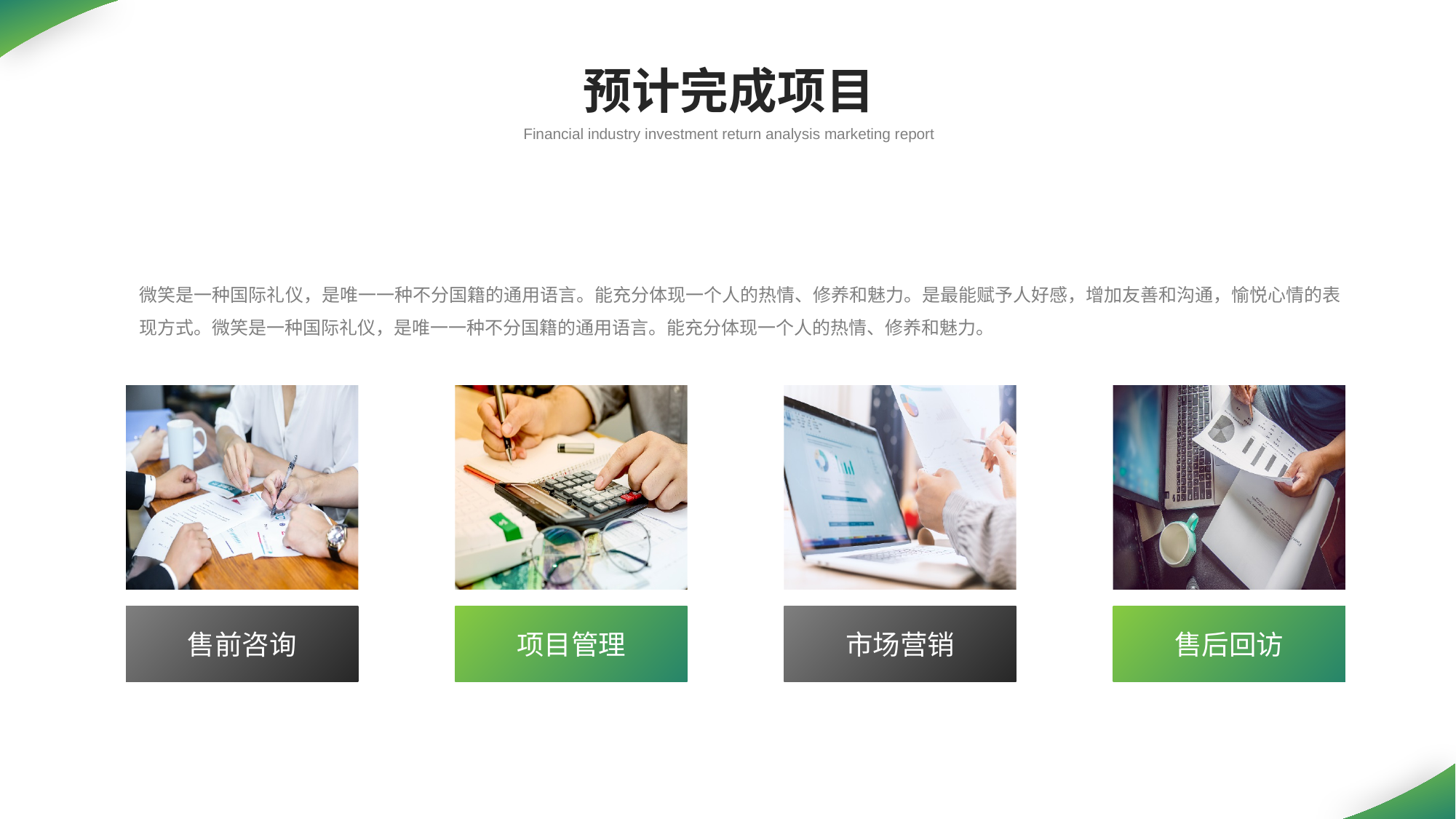

预计完成项目
Financial industry investment return analysis marketing report
微笑是一种国际礼仪，是唯一一种不分国籍的通用语言。能充分体现一个人的热情、修养和魅力。是最能赋予人好感，增加友善和沟通，愉悦心情的表现方式。微笑是一种国际礼仪，是唯一一种不分国籍的通用语言。能充分体现一个人的热情、修养和魅力。

售前咨询

项目管理

市场营销

售后回访